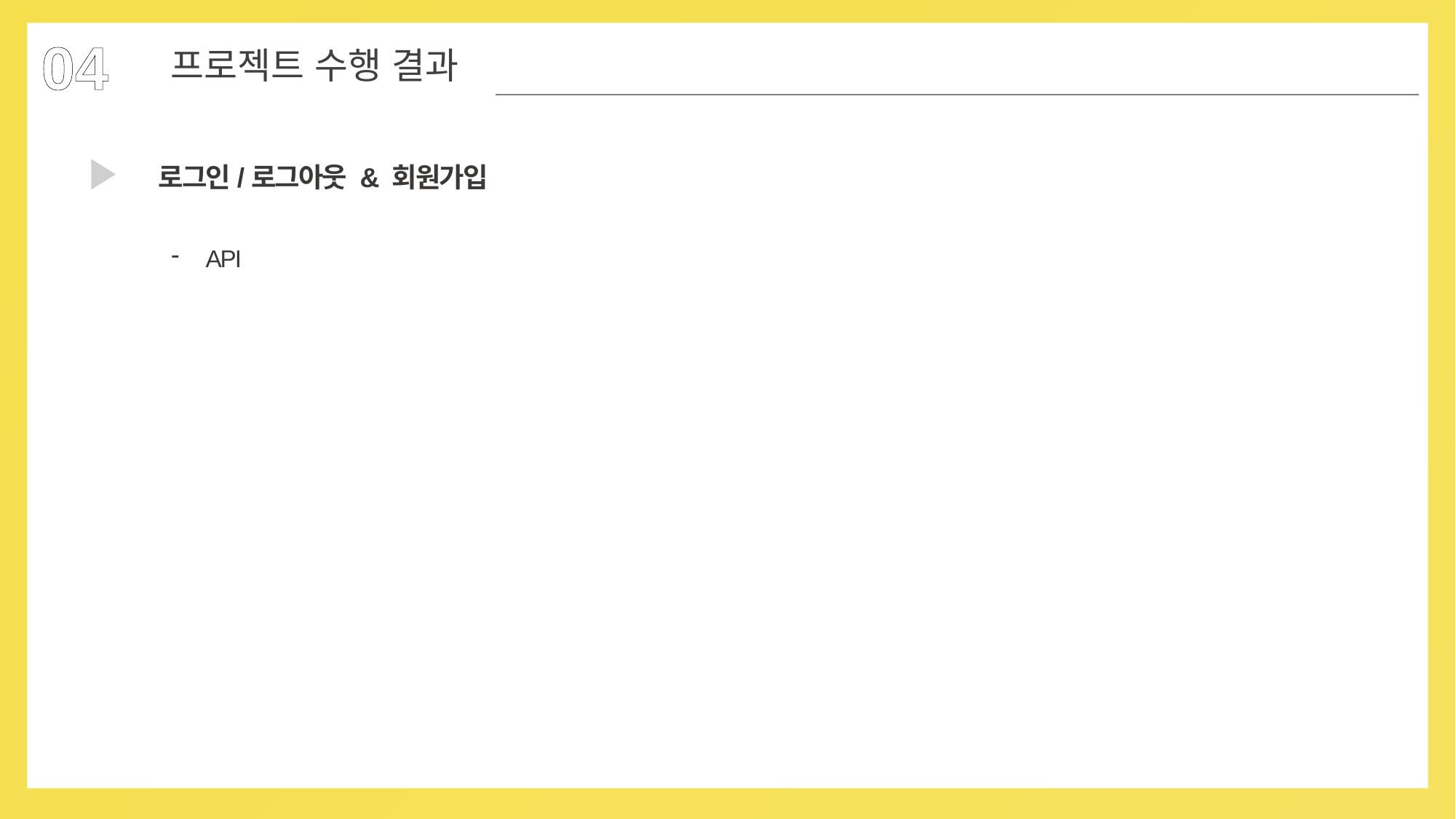

04
프로젝트 수행 결과
▶
로그인/로그아웃 & 회원가입
API